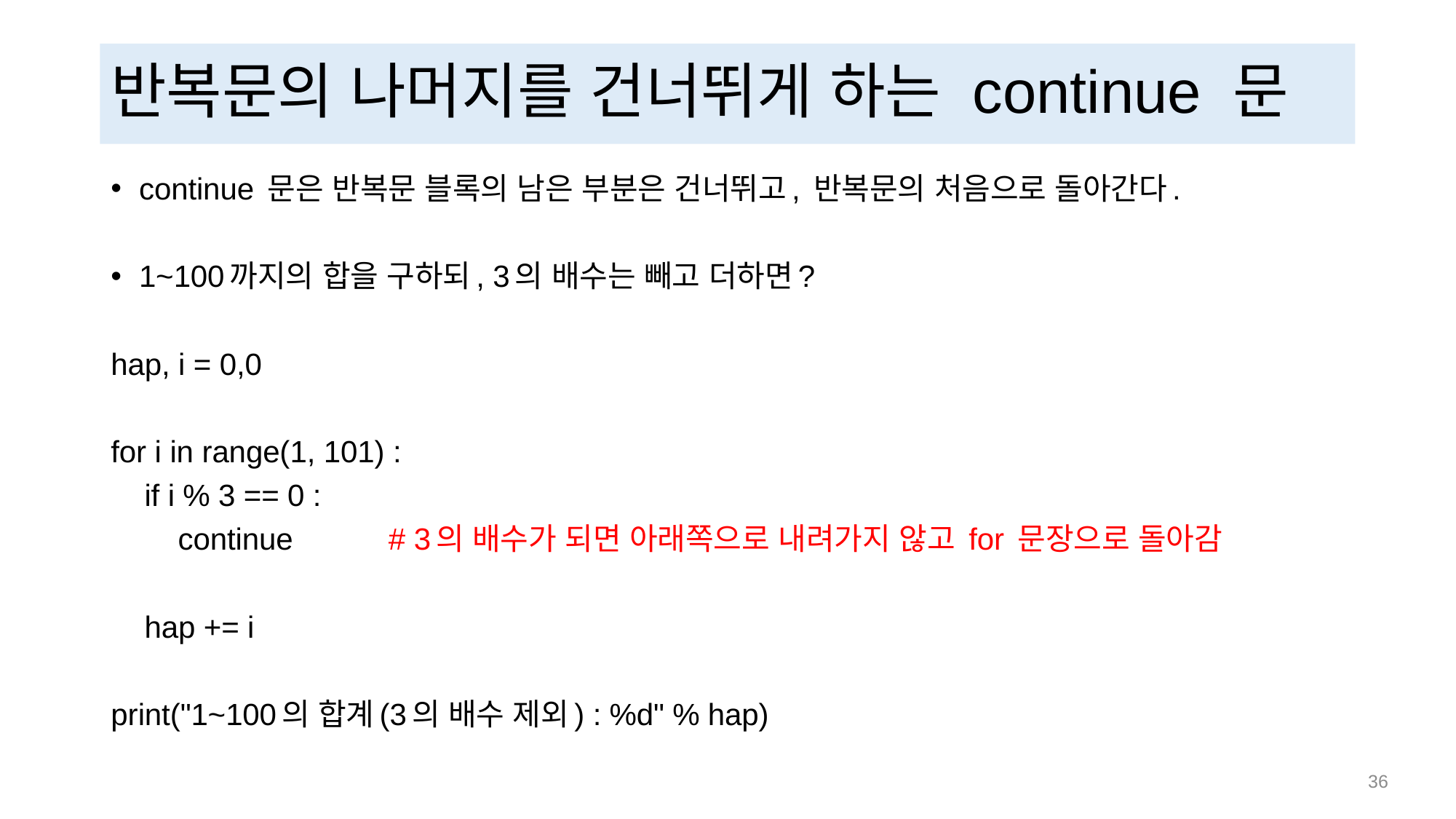

# 반복문의 나머지를 건너뛰게 하는 continue 문
continue 문은 반복문 블록의 남은 부분은 건너뛰고, 반복문의 처음으로 돌아간다.

1~100까지의 합을 구하되, 3의 배수는 빼고 더하면?

hap, i = 0,0

for i in range(1, 101) :
    if i % 3 == 0 :
        continue	     # 3의 배수가 되면 아래쪽으로 내려가지 않고 for 문장으로 돌아감

    hap += i

print("1~100의 합계(3의 배수 제외) : %d" % hap)

 36